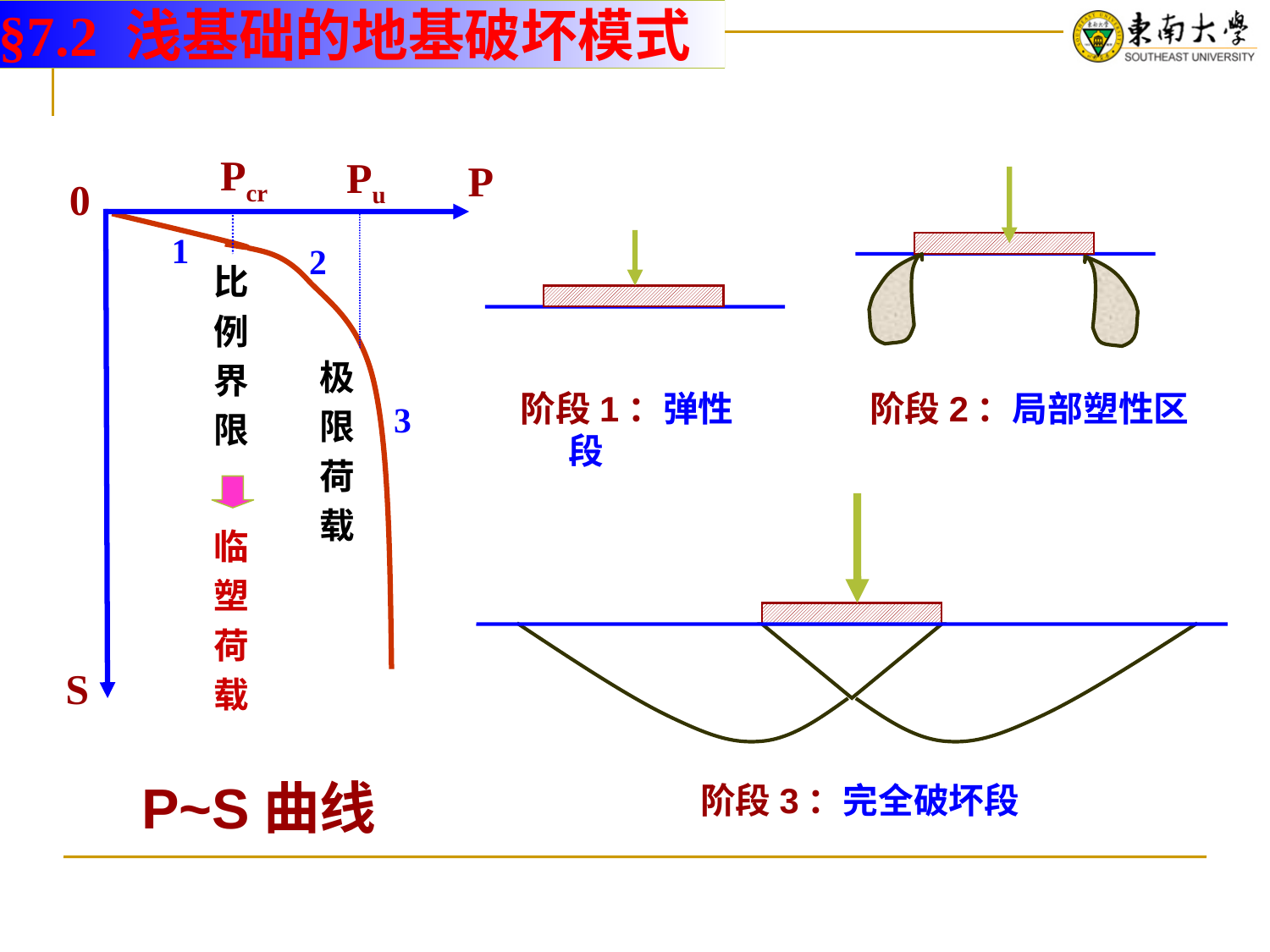

§7.2 浅基础的地基破坏模式
Pcr
P
0

S
Pu

1
2

比
例
界
限
极
限
荷
载

阶段1：弹性段
阶段2：局部塑性区
3

临
塑
荷
载
P~S曲线
阶段3：完全破坏段